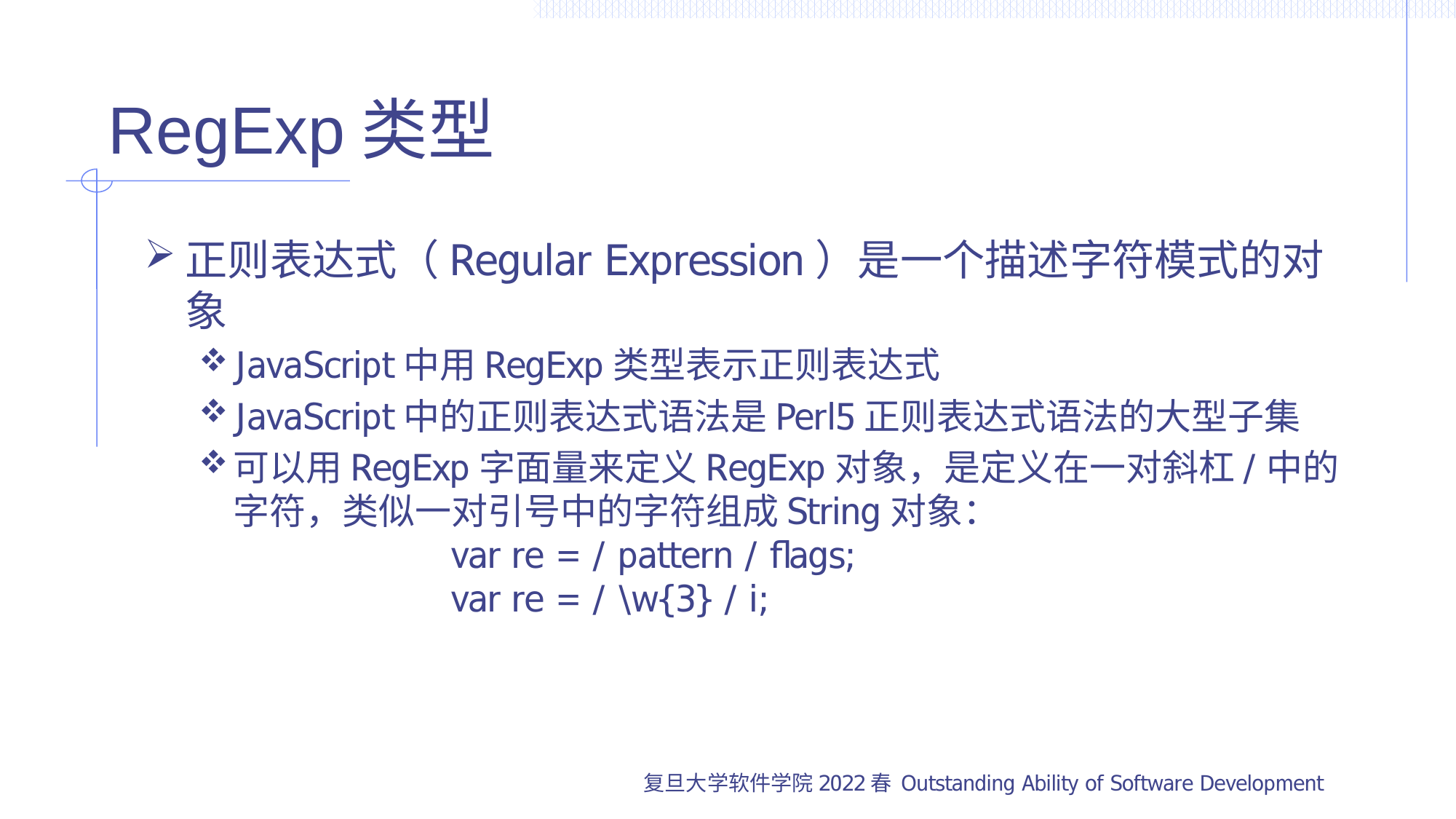

# RegExp类型
正则表达式（Regular Expression）是一个描述字符模式的对象
JavaScript中用RegExp类型表示正则表达式
JavaScript中的正则表达式语法是Perl5正则表达式语法的大型子集
可以用RegExp字面量来定义RegExp对象，是定义在一对斜杠/中的字符，类似一对引号中的字符组成String对象：
		var re = / pattern / flags;
		var re = / \w{3} / i;